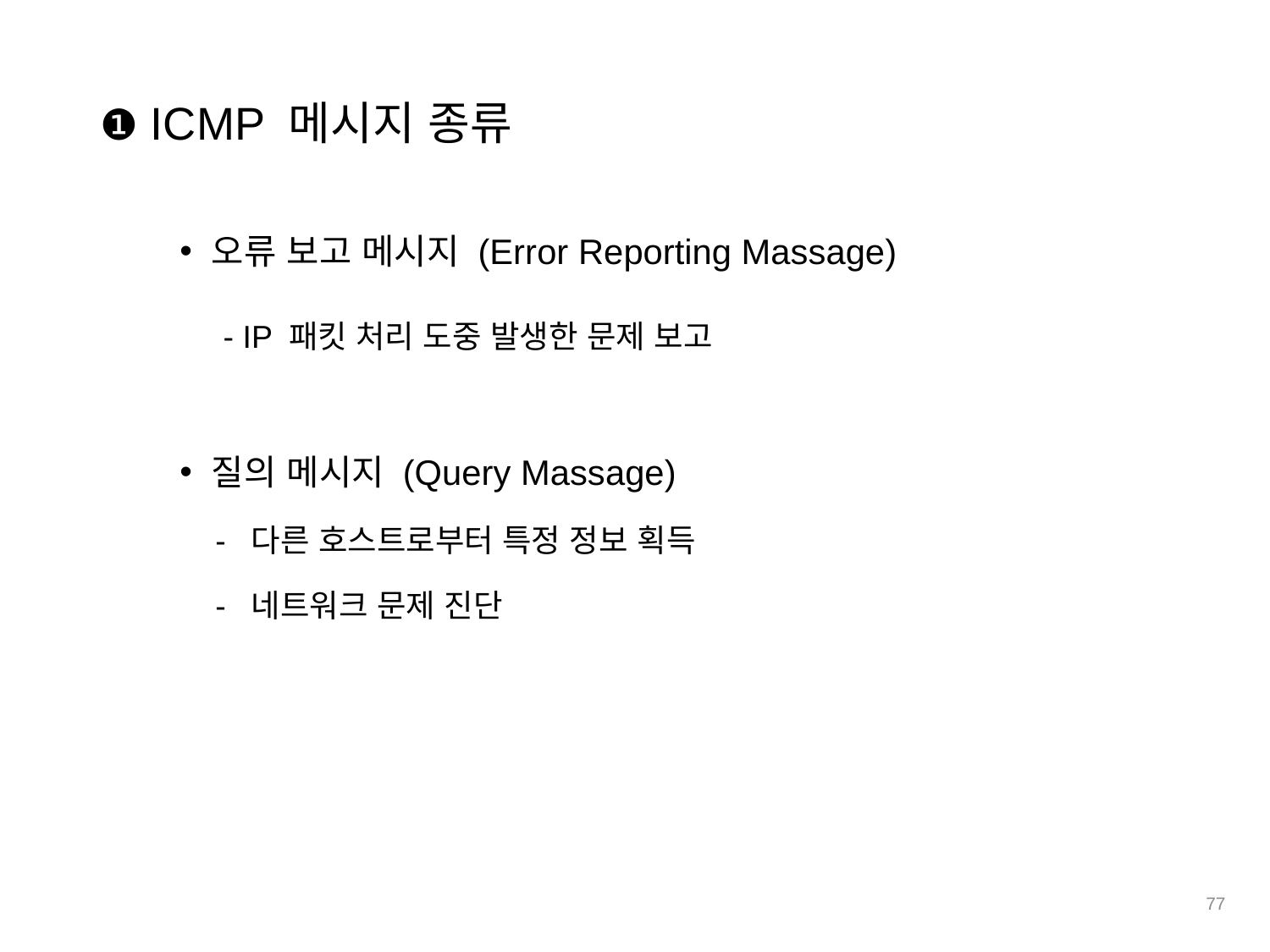

❶ ICMP 메시지 종류
오류 보고 메시지 (Error Reporting Massage)
 - IP 패킷 처리 도중 발생한 문제 보고

질의 메시지 (Query Massage)
    -  다른 호스트로부터 특정 정보 획득
    -  네트워크 문제 진단

77